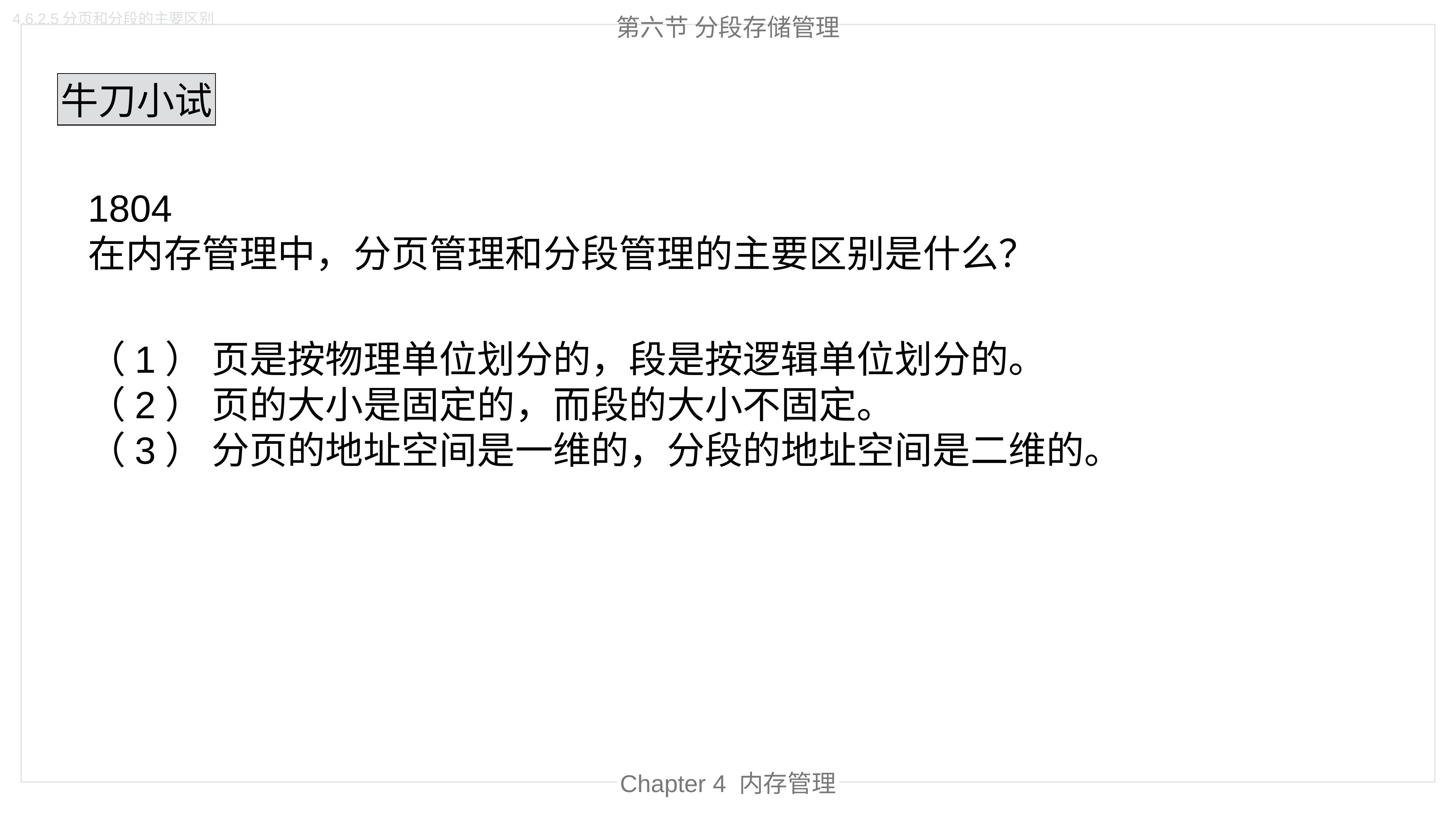

4.6.2.5分页和分段的主要区别
第六节 分段存储管理

牛刀小试
1804
在内存管理中，分页管理和分段管理的主要区别是什么？
（1） 页是按物理单位划分的，段是按逻辑单位划分的。
（2） 页的大小是固定的，而段的大小不固定。
（3） 分页的地址空间是一维的，分段的地址空间是二维的。
Chapter 4 内存管理